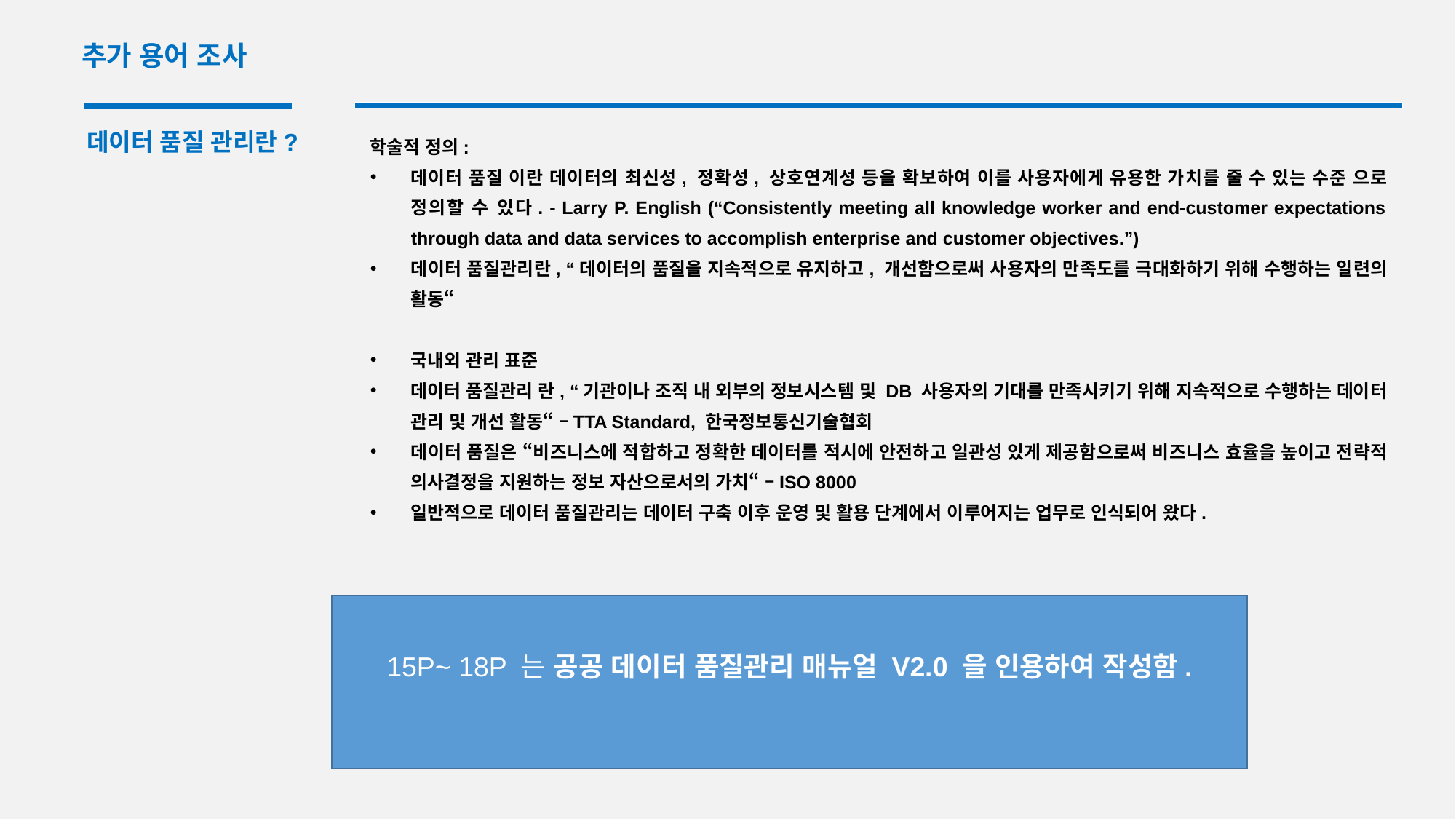

추가 용어 조사

데이터 품질 관리란?
학술적 정의:
데이터 품질 이란 데이터의 최신성, 정확성, 상호연계성 등을 확보하여 이를 사용자에게 유용한 가치를 줄 수 있는 수준 으로 정의할 수 있다. - Larry P. English (“Consistently meeting all knowledge worker and end-customer expectations through data and data services to accomplish enterprise and customer objectives.”)
데이터 품질관리란, “데이터의 품질을 지속적으로 유지하고, 개선함으로써 사용자의 만족도를 극대화하기 위해 수행하는 일련의 활동“

국내외 관리 표준
데이터 품질관리 란, “기관이나 조직 내 외부의 정보시스템 및 DB 사용자의 기대를 만족시키기 위해 지속적으로 수행하는 데이터 관리 및 개선 활동“ –TTA Standard, 한국정보통신기술협회
데이터 품질은 “비즈니스에 적합하고 정확한 데이터를 적시에 안전하고 일관성 있게 제공함으로써 비즈니스 효율을 높이고 전략적 의사결정을 지원하는 정보 자산으로서의 가치“ –ISO 8000
일반적으로 데이터 품질관리는 데이터 구축 이후 운영 및 활용 단계에서 이루어지는 업무로 인식되어 왔다.

15P~ 18P 는 공공 데이터 품질관리 매뉴얼 V2.0 을 인용하여 작성함.